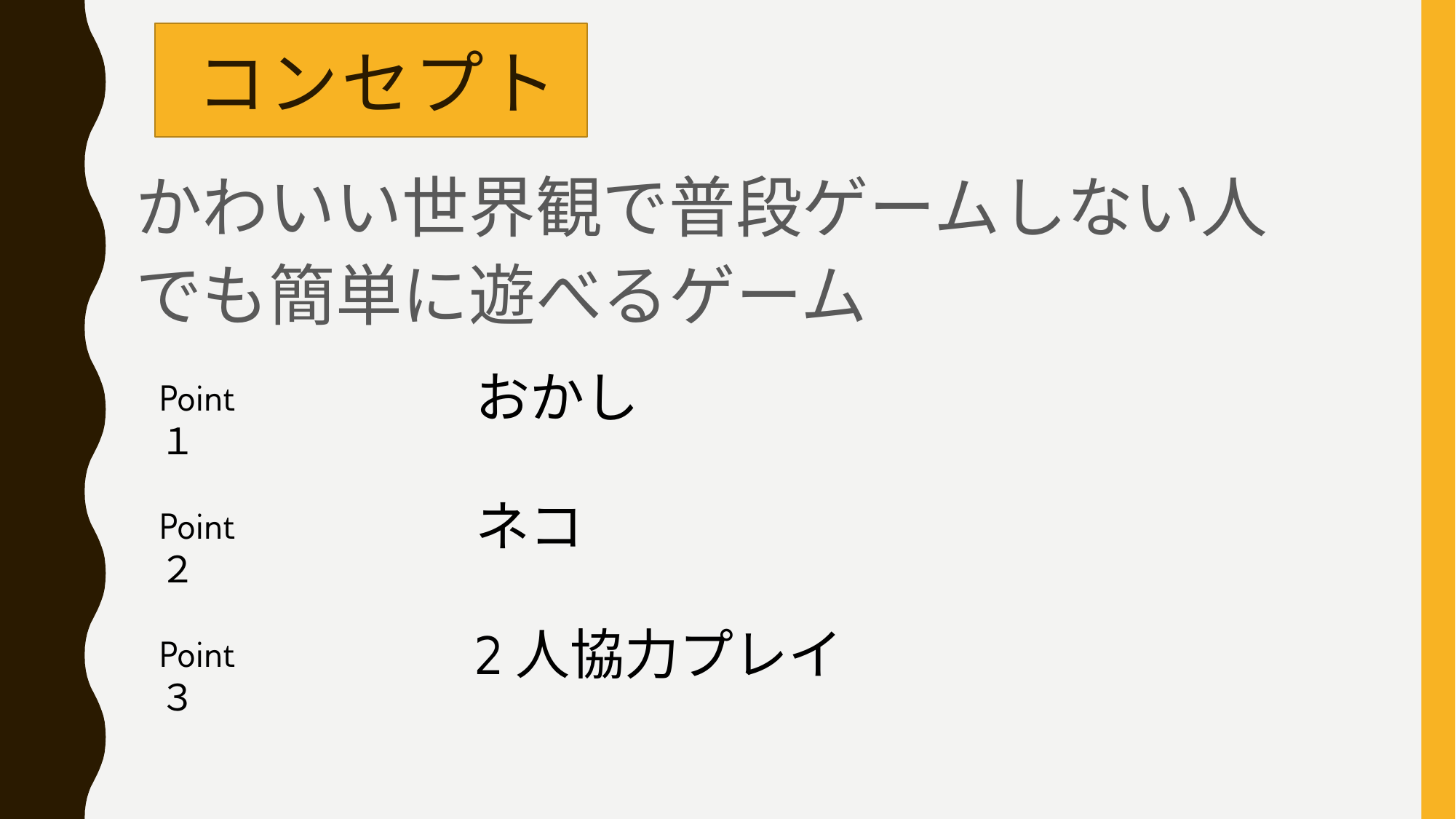

# コンセプト
かわいい世界観で普段ゲームしない人でも簡単に遊べるゲーム
おかし
Point１
ネコ
Point２
2人協力プレイ
Point３